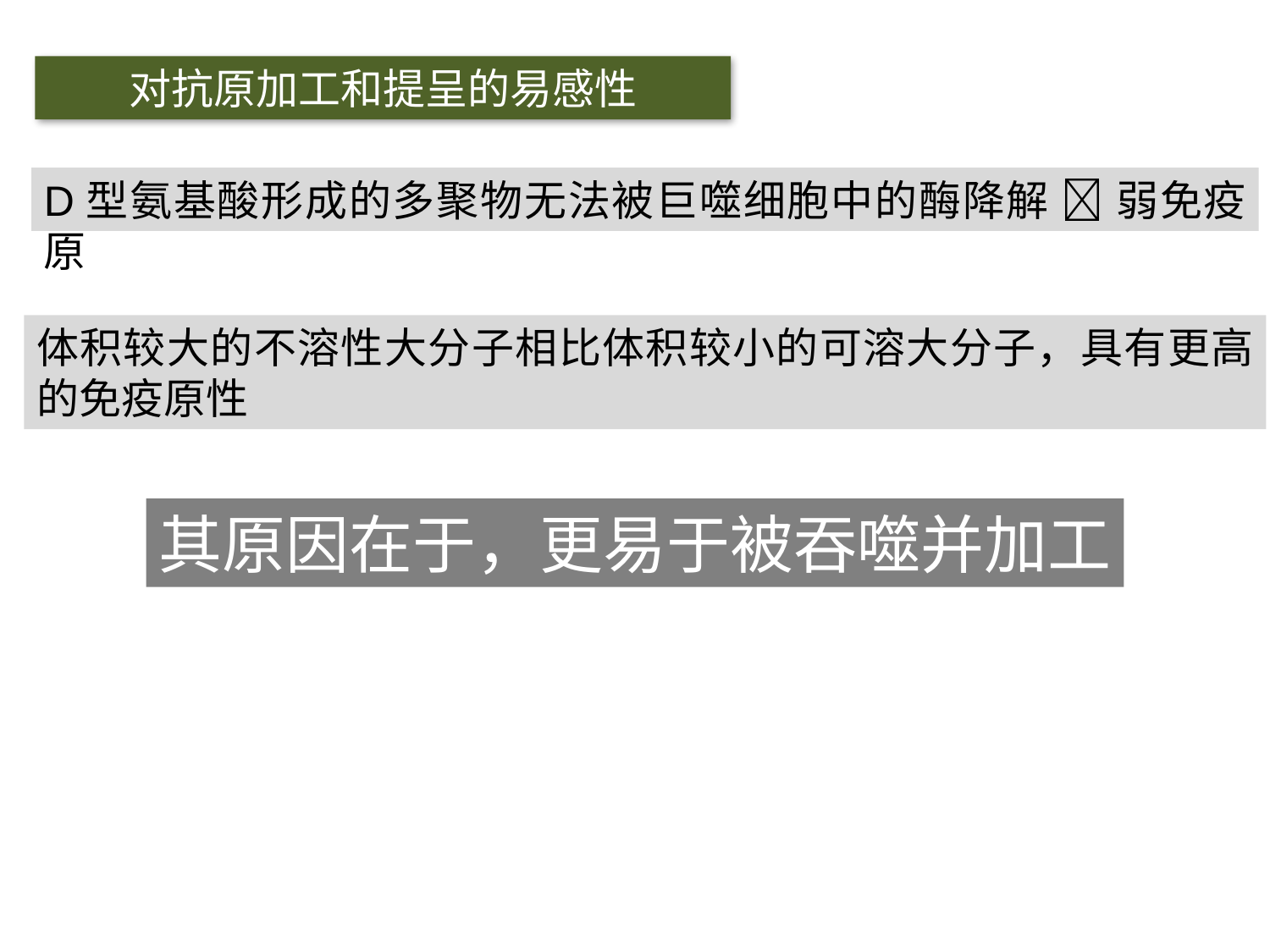

对抗原加工和提呈的易感性
D型氨基酸形成的多聚物无法被巨噬细胞中的酶降解 ⇒ 弱免疫原
体积较大的不溶性大分子相比体积较小的可溶大分子，具有更高的免疫原性
其原因在于，更易于被吞噬并加工